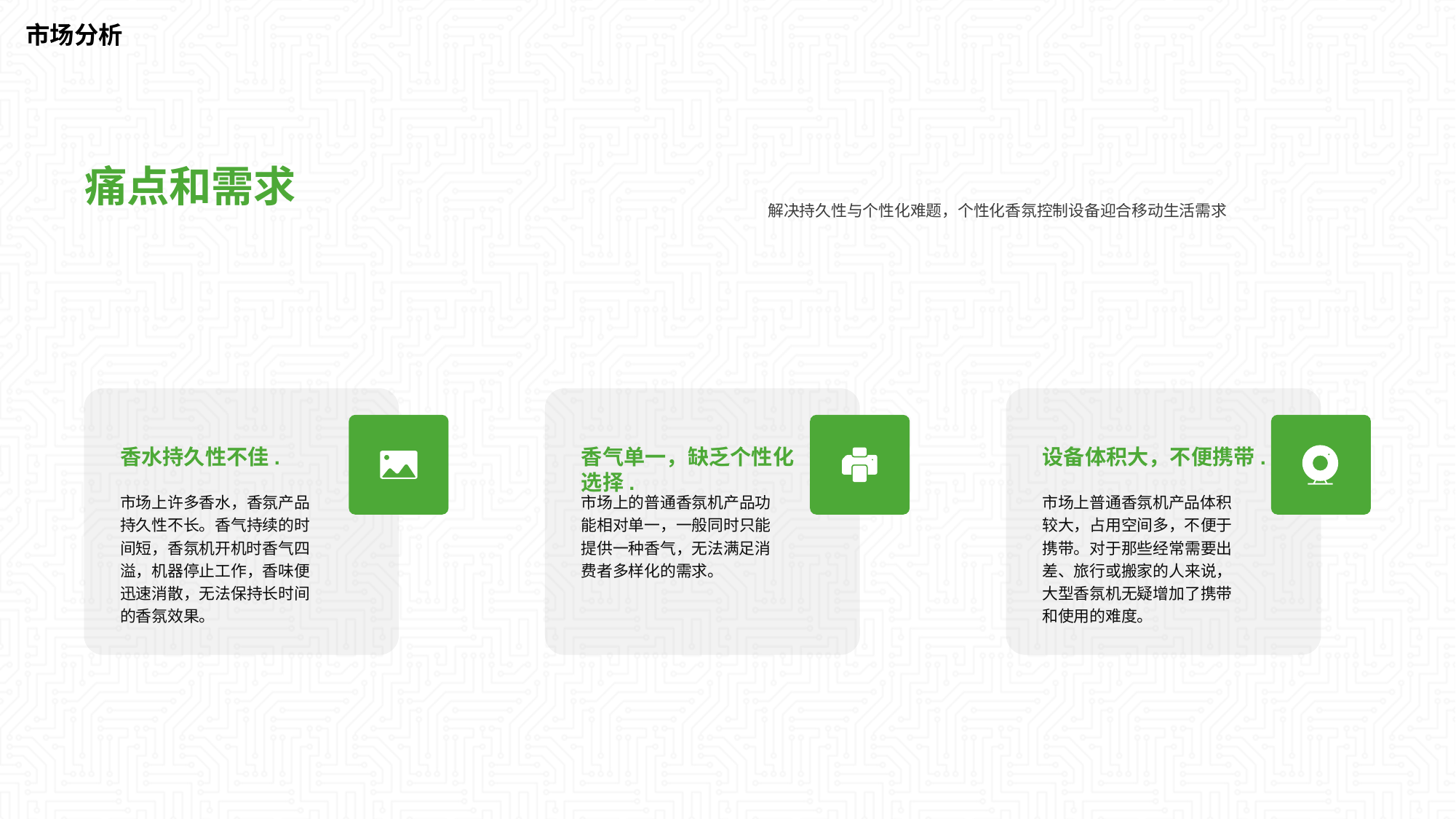

市场分析
痛点和需求
解决持久性与个性化难题，个性化香氛控制设备迎合移动生活需求

香水持久性不佳.
香气单一，缺乏个性化选择.
设备体积大，不便携带.

市场上许多香水，香氛产品持久性不长。香气持续的时间短，香氛机开机时香气四溢，机器停止工作，香味便迅速消散，无法保持长时间的香氛效果。
市场上的普通香氛机产品功能相对单一，一般同时只能提供一种香气，无法满足消费者多样化的需求。
市场上普通香氛机产品体积较大，占用空间多，不便于携带。对于那些经常需要出差、旅行或搬家的人来说，大型香氛机无疑增加了携带和使用的难度。